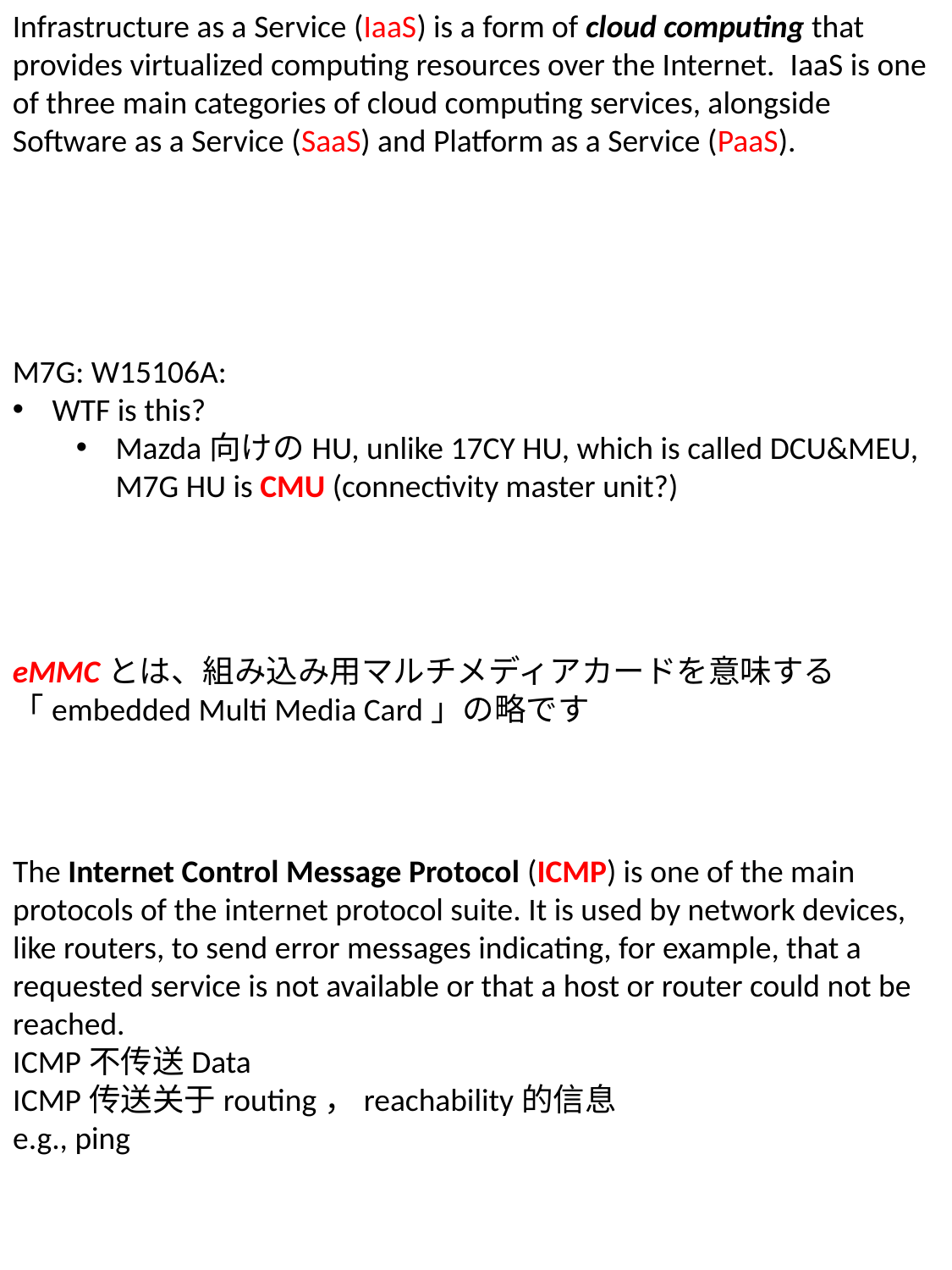

Infrastructure as a Service (IaaS) is a form of cloud computing that provides virtualized computing resources over the Internet.  IaaS is one of three main categories of cloud computing services, alongside Software as a Service (SaaS) and Platform as a Service (PaaS).
M7G: W15106A:
WTF is this?
Mazda向けのHU, unlike 17CY HU, which is called DCU&MEU, M7G HU is CMU (connectivity master unit?)
another meaning: ドメイン・コントロール・ユニット（DCU）, seems to be Bosch’s product
eMMCとは、組み込み用マルチメディアカードを意味する「embedded Multi Media Card」の略です
The Internet Control Message Protocol (ICMP) is one of the main protocols of the internet protocol suite. It is used by network devices, like routers, to send error messages indicating, for example, that a requested service is not available or that a host or router could not be reached.
ICMP不传送Data
ICMP传送关于routing，reachability的信息
e.g., ping